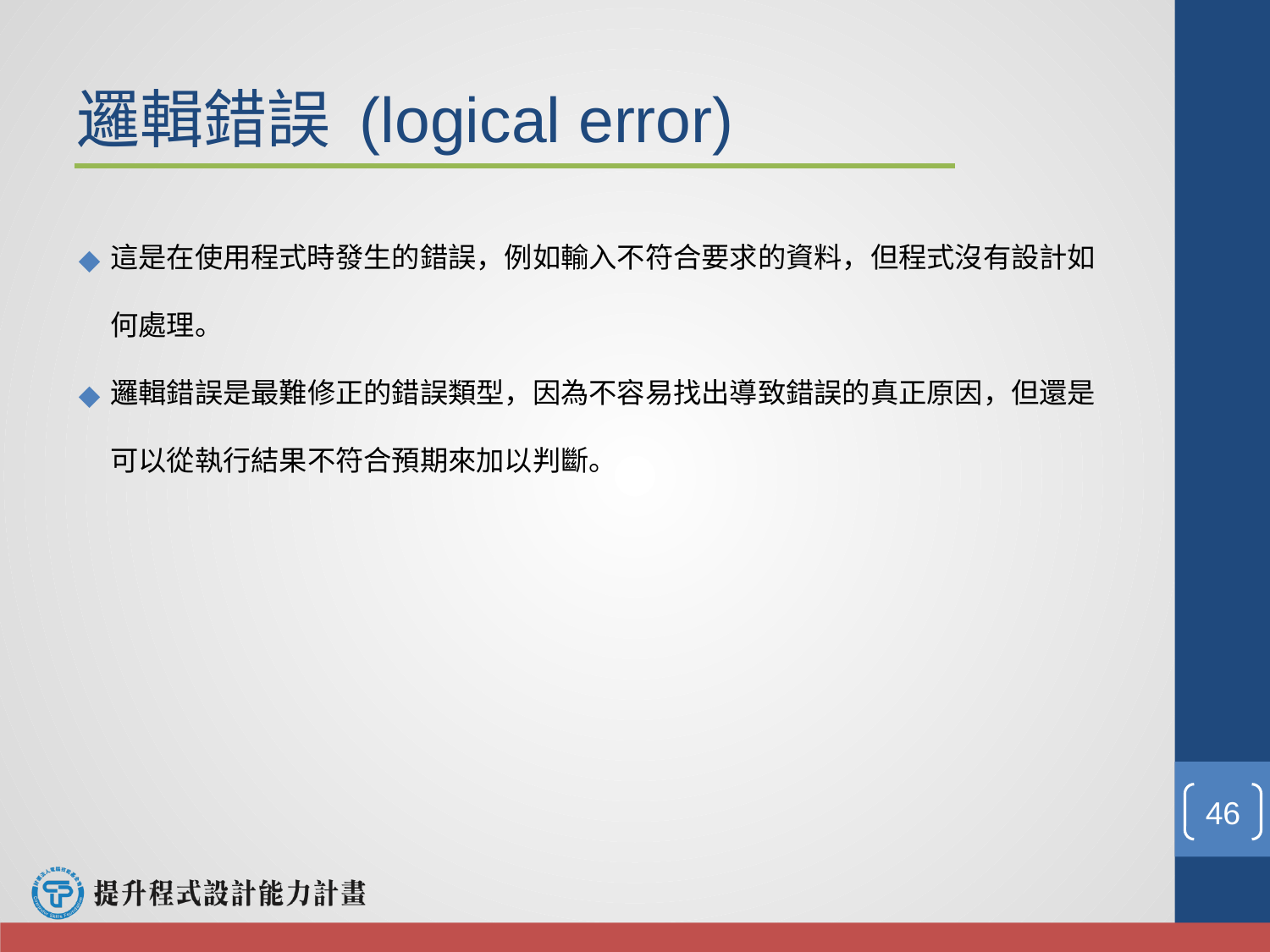

# 邏輯錯誤 (logical error)
這是在使用程式時發生的錯誤，例如輸入不符合要求的資料，但程式沒有設計如何處理。
邏輯錯誤是最難修正的錯誤類型，因為不容易找出導致錯誤的真正原因，但還是可以從執行結果不符合預期來加以判斷。

46